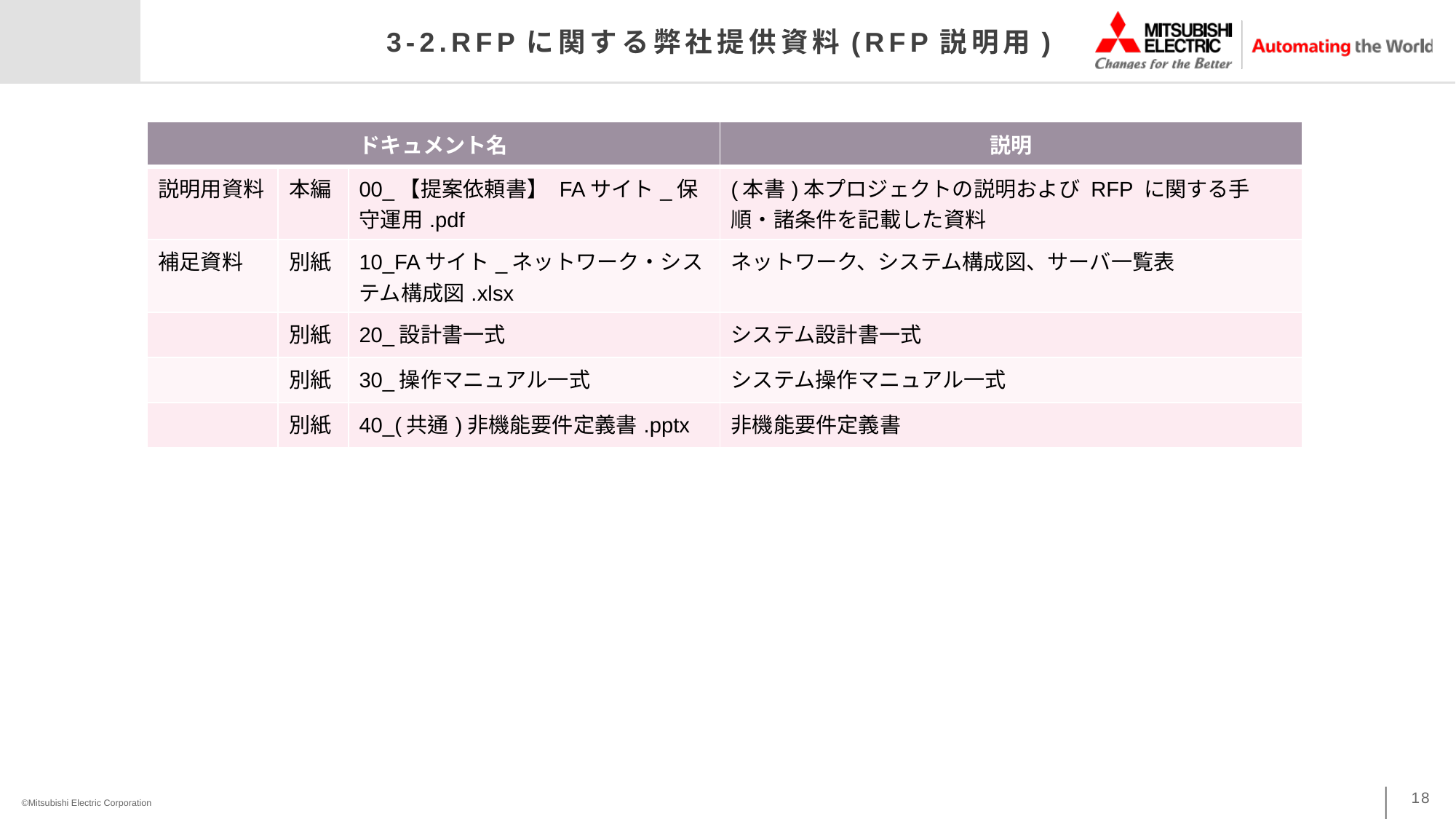

# 3-2.RFPに関する弊社提供資料(RFP説明用)
| ドキュメント名 |  |  | 説明 |
| --- | --- | --- | --- |
| 説明用資料 | 本編 | 00\_【提案依頼書】 FAサイト\_保守運用.pdf | (本書)本プロジェクトの説明および RFP に関する手順・諸条件を記載した資料 |
| 補足資料 | 別紙 | 10\_FAサイト\_ネットワーク・システム構成図.xlsx | ネットワーク、システム構成図、サーバ一覧表 |
|  | 別紙 | 20\_設計書一式 | システム設計書一式 |
|  | 別紙 | 30\_操作マニュアル一式 | システム操作マニュアル一式 |
|  | 別紙 | 40\_(共通)非機能要件定義書.pptx | 非機能要件定義書 |
18